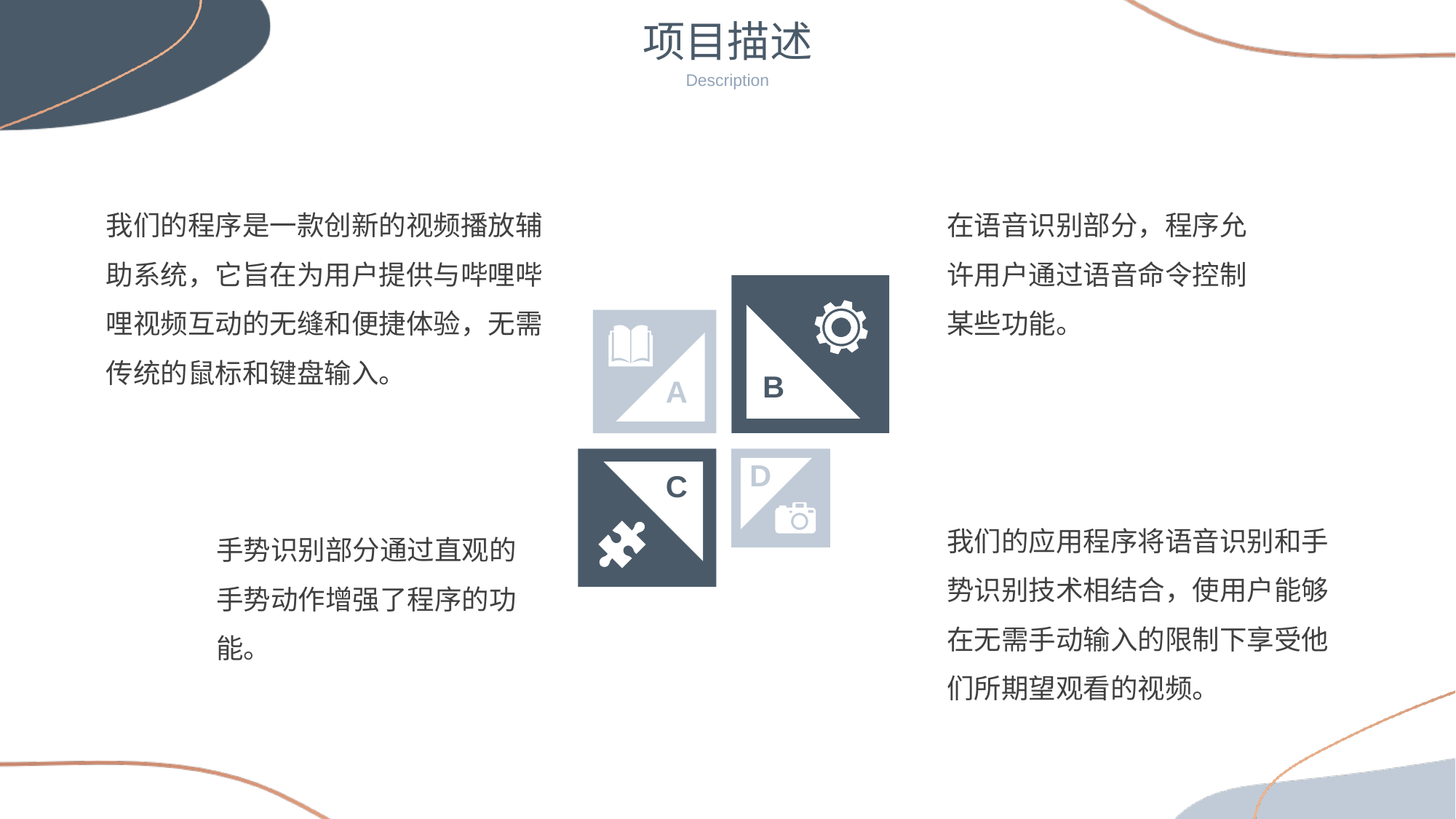

项目描述
Description
我们的程序是一款创新的视频播放辅助系统，它旨在为用户提供与哔哩哔哩视频互动的无缝和便捷体验，无需传统的鼠标和键盘输入。
在语音识别部分，程序允许用户通过语音命令控制某些功能。

B
A

D
C

我们的应用程序将语音识别和手势识别技术相结合，使用户能够在无需手动输入的限制下享受他们所期望观看的视频。
手势识别部分通过直观的手势动作增强了程序的功能。